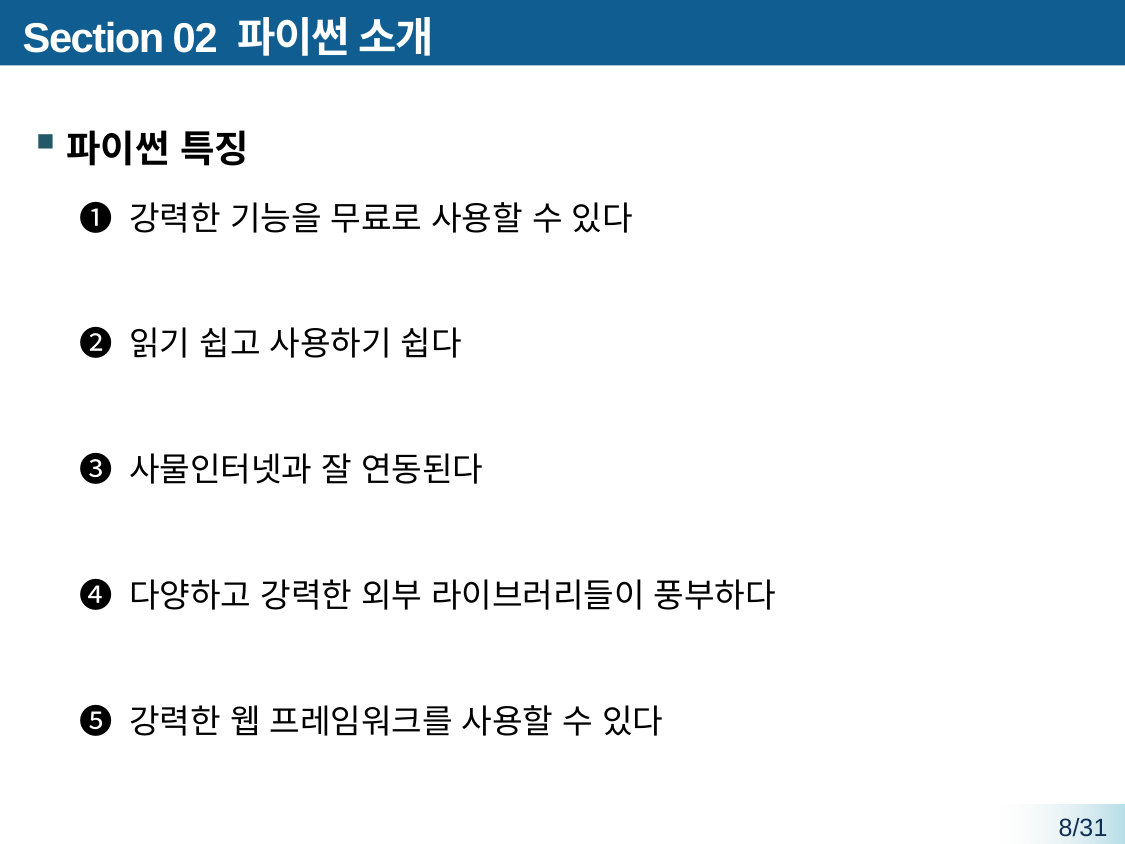

# Section 02 파이썬 소개
파이썬 특징
➊ 강력한 기능을 무료로 사용할 수 있다

➋ 읽기 쉽고 사용하기 쉽다

➌ 사물인터넷과 잘 연동된다

➍ 다양하고 강력한 외부 라이브러리들이 풍부하다

➎ 강력한 웹 프레임워크를 사용할 수 있다